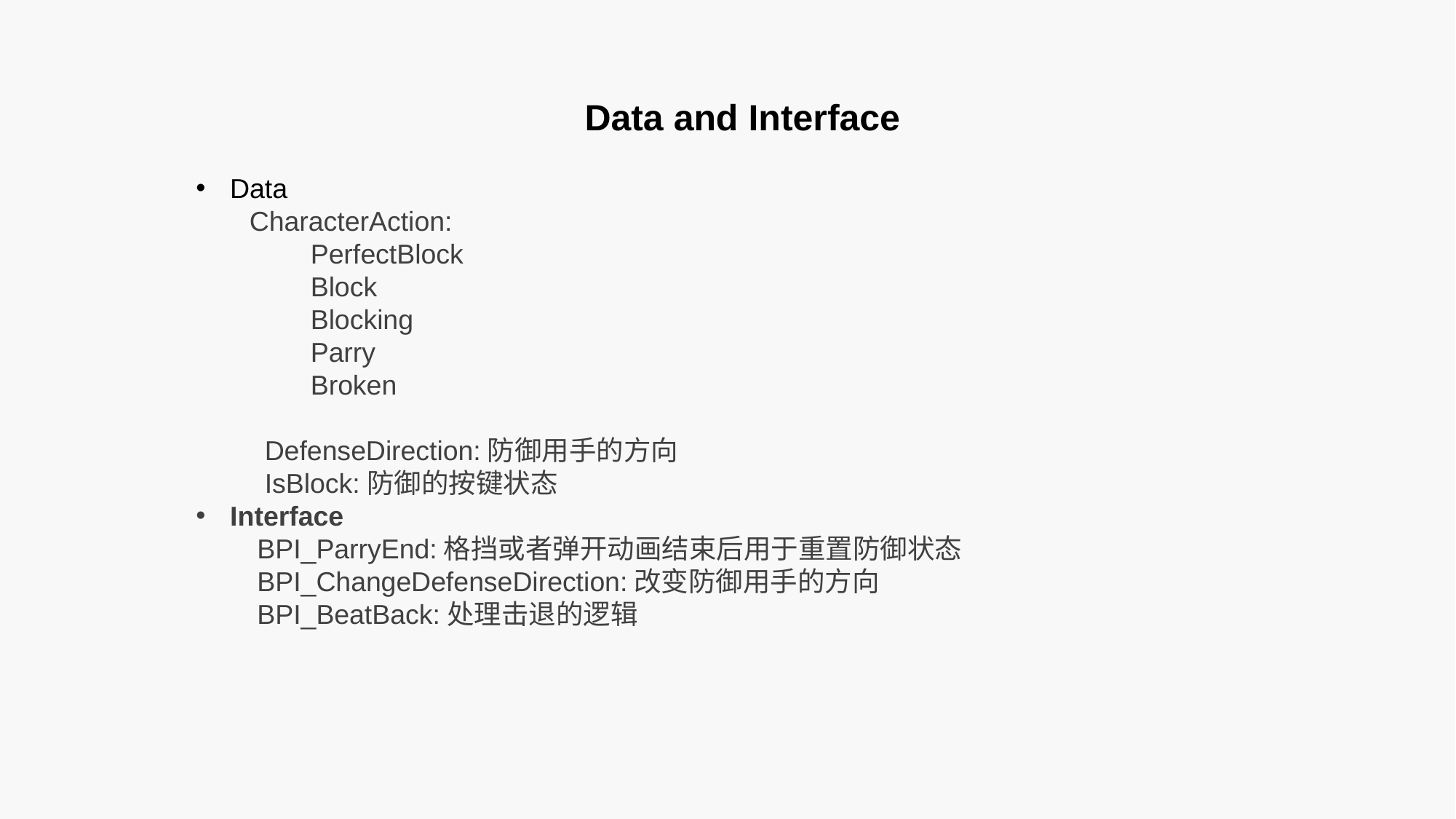

Data and Interface
Data
       CharacterAction:
               PerfectBlock
               Block
               Blocking
               Parry
               Broken

         DefenseDirection:防御用手的方向
         IsBlock:防御的按键状态
Interface
        BPI_ParryEnd:格挡或者弹开动画结束后用于重置防御状态
        BPI_ChangeDefenseDirection:改变防御用手的方向
        BPI_BeatBack:处理击退的逻辑